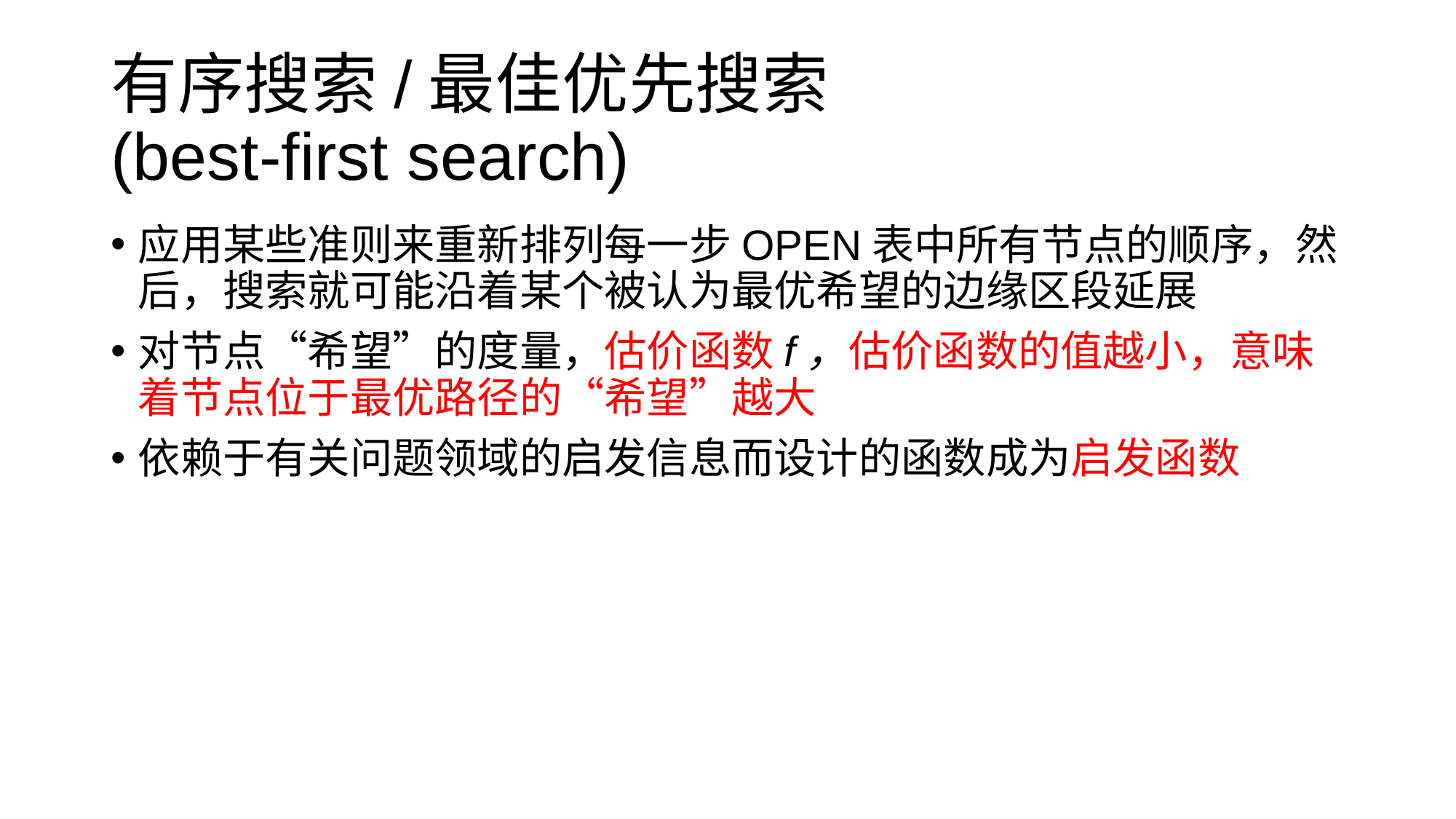

# 有序搜索/最佳优先搜索 (best-first search)
应用某些准则来重新排列每一步OPEN表中所有节点的顺序，然后，搜索就可能沿着某个被认为最优希望的边缘区段延展
对节点“希望”的度量，估价函数f，估价函数的值越小，意味着节点位于最优路径的“希望”越大
依赖于有关问题领域的启发信息而设计的函数成为启发函数